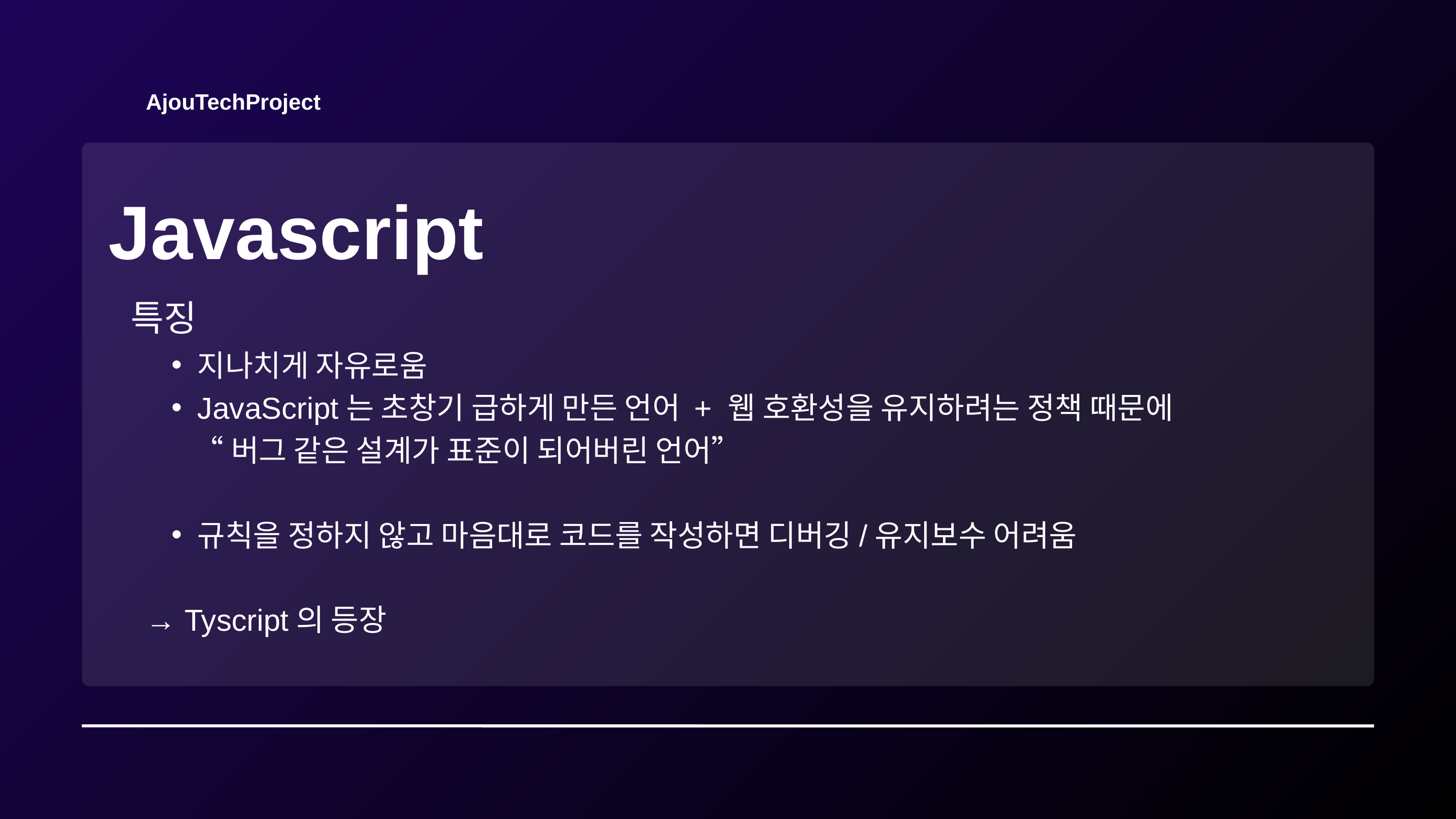

AjouTechProject

Javascript
특징
지나치게 자유로움
JavaScript는 초창기 급하게 만든 언어 + 웹 호환성을 유지하려는 정책 때문에
       “버그 같은 설계가 표준이 되어버린 언어”

규칙을 정하지 않고 마음대로 코드를 작성하면 디버깅/유지보수 어려움

→ Tyscript의 등장